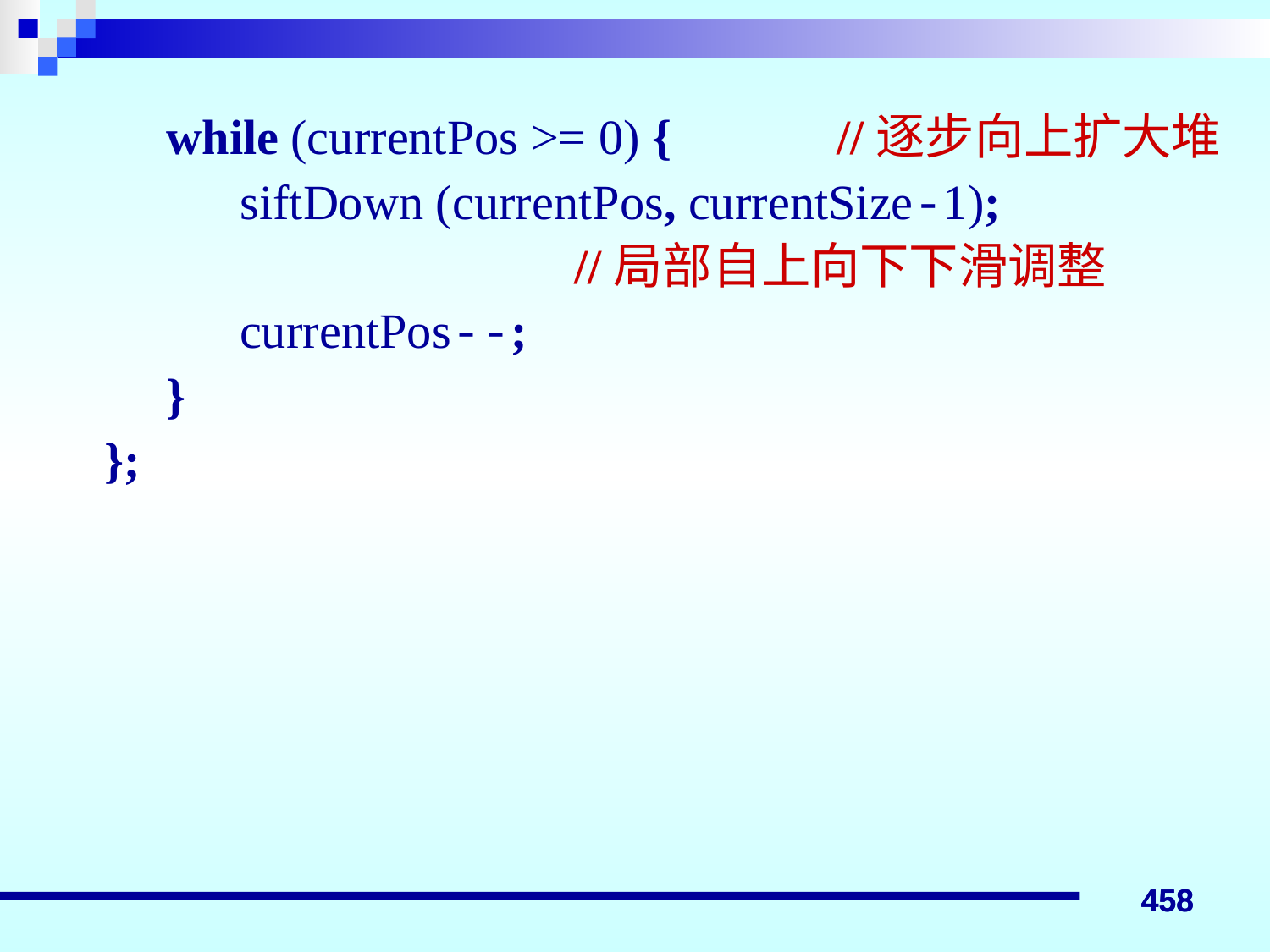

while (currentPos >= 0) {	    //逐步向上扩大堆
           siftDown (currentPos, currentSize-1);
           	                        //局部自上向下下滑调整
           currentPos--;
     }
};
458
458